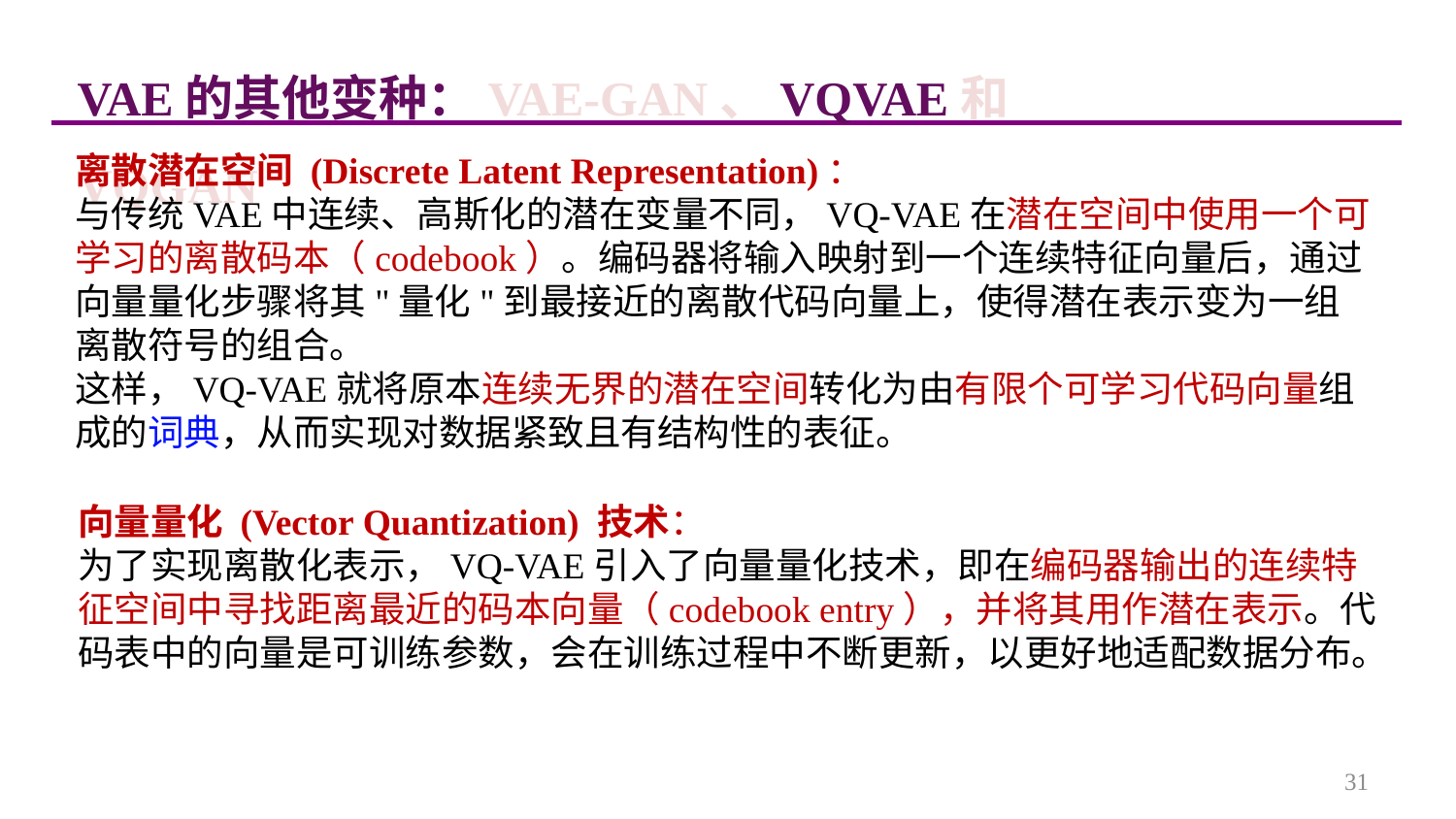

VAE的其他变种：VAE-GAN、VQVAE和VQGAN
离散潜在空间 (Discrete Latent Representation)：
与传统VAE中连续、高斯化的潜在变量不同，VQ-VAE在潜在空间中使用一个可学习的离散码本（codebook）。编码器将输入映射到一个连续特征向量后，通过向量量化步骤将其"量化"到最接近的离散代码向量上，使得潜在表示变为一组离散符号的组合。
这样，VQ-VAE就将原本连续无界的潜在空间转化为由有限个可学习代码向量组成的词典，从而实现对数据紧致且有结构性的表征。
向量量化 (Vector Quantization) 技术：
为了实现离散化表示，VQ-VAE引入了向量量化技术，即在编码器输出的连续特征空间中寻找距离最近的码本向量（codebook entry），并将其用作潜在表示。代码表中的向量是可训练参数，会在训练过程中不断更新，以更好地适配数据分布。
31